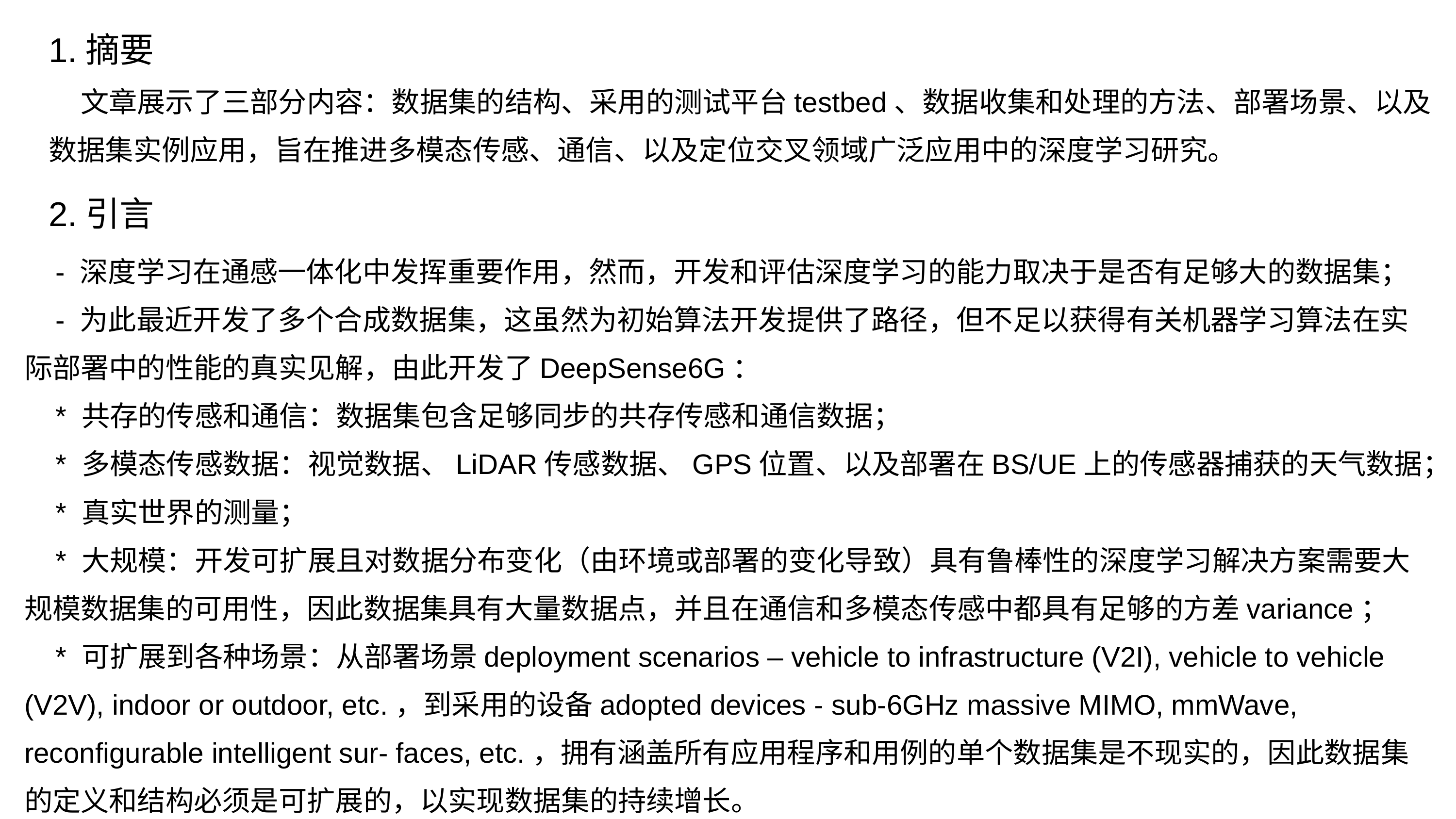

1.摘要
    文章展示了三部分内容：数据集的结构、采用的测试平台testbed、数据收集和处理的方法、部署场景、以及数据集实例应用，旨在推进多模态传感、通信、以及定位交叉领域广泛应用中的深度学习研究。
2.引言
    - 深度学习在通感一体化中发挥重要作用，然而，开发和评估深度学习的能力取决于是否有足够大的数据集；
    - 为此最近开发了多个合成数据集，这虽然为初始算法开发提供了路径，但不足以获得有关机器学习算法在实际部署中的性能的真实见解，由此开发了DeepSense6G：
    * 共存的传感和通信：数据集包含足够同步的共存传感和通信数据；
    * 多模态传感数据：视觉数据、LiDAR传感数据、GPS位置、以及部署在BS/UE上的传感器捕获的天气数据；
    * 真实世界的测量；
    * 大规模：开发可扩展且对数据分布变化（由环境或部署的变化导致）具有鲁棒性的深度学习解决方案需要大规模数据集的可用性，因此数据集具有大量数据点，并且在通信和多模态传感中都具有足够的方差variance；
    * 可扩展到各种场景：从部署场景deployment scenarios – vehicle to infrastructure (V2I), vehicle to vehicle (V2V), indoor or outdoor, etc.，到采用的设备adopted devices - sub-6GHz massive MIMO, mmWave, reconfigurable intelligent sur- faces, etc.，拥有涵盖所有应用程序和用例的单个数据集是不现实的，因此数据集的定义和结构必须是可扩展的，以实现数据集的持续增长。